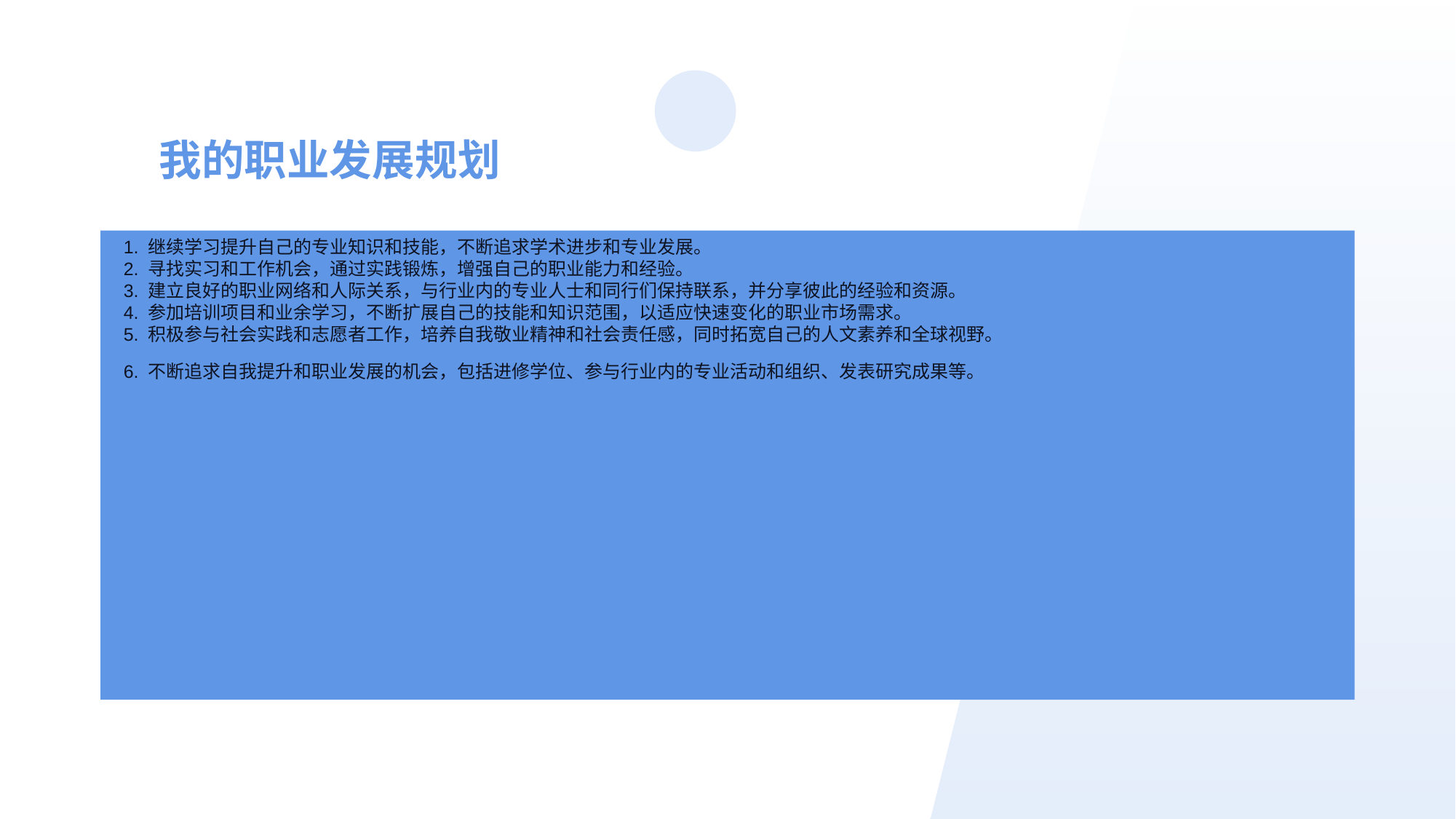

未来创业计划
我的职业发展规划
1. 继续学习提升自己的专业知识和技能，不断追求学术进步和专业发展。
2. 寻找实习和工作机会，通过实践锻炼，增强自己的职业能力和经验。
3. 建立良好的职业网络和人际关系，与行业内的专业人士和同行们保持联系，并分享彼此的经验和资源。
4. 参加培训项目和业余学习，不断扩展自己的技能和知识范围，以适应快速变化的职业市场需求。
5. 积极参与社会实践和志愿者工作，培养自我敬业精神和社会责任感，同时拓宽自己的人文素养和全球视野。
6. 不断追求自我提升和职业发展的机会，包括进修学位、参与行业内的专业活动和组织、发表研究成果等。